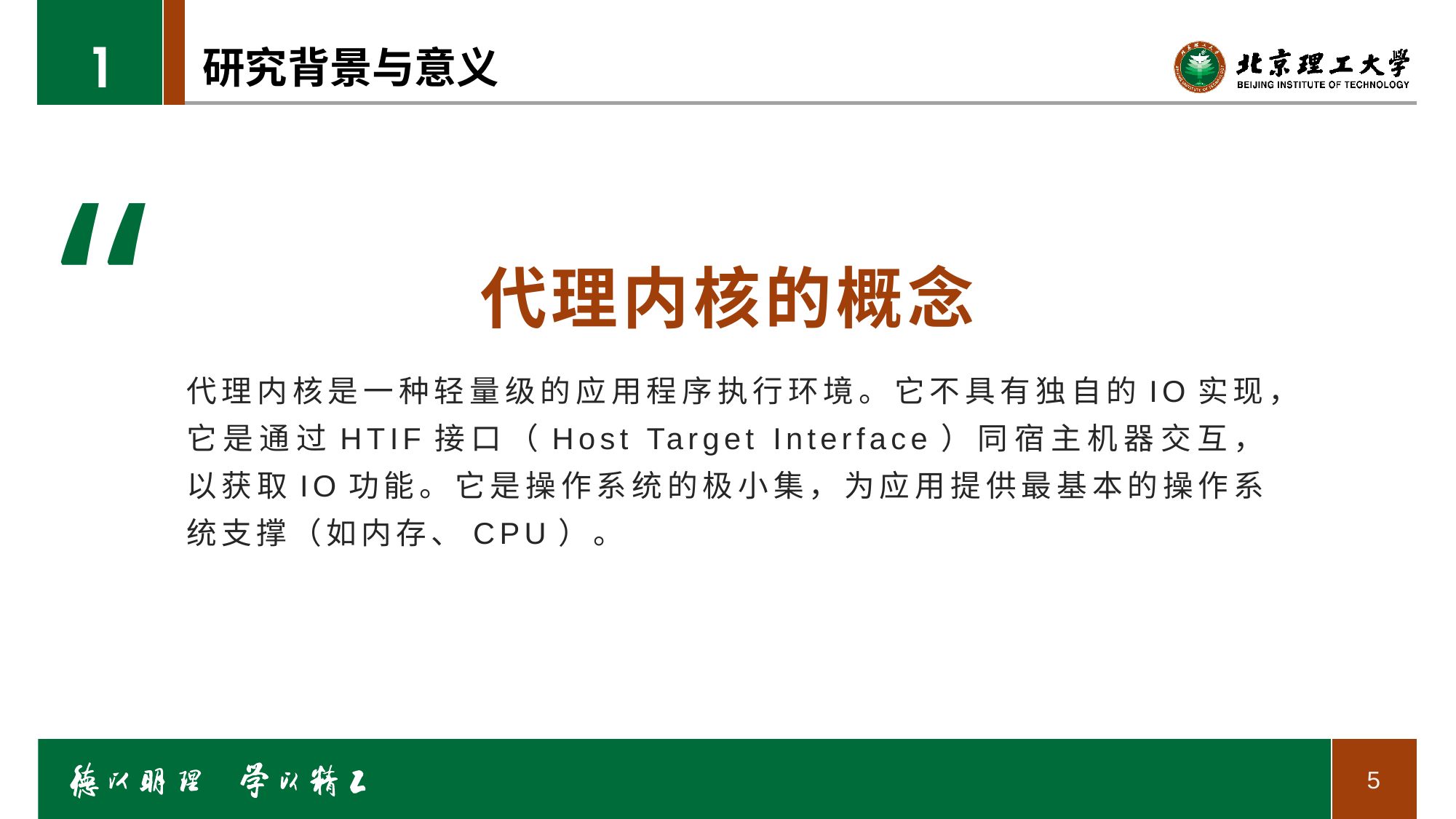

1
# 研究背景与意义
“

代理内核的概念
代理内核是一种轻量级的应用程序执行环境。它不具有独自的IO实现，它是通过HTIF接口（Host Target Interface）同宿主机器交互，以获取IO功能。它是操作系统的极小集，为应用提供最基本的操作系统支撑（如内存、CPU）。